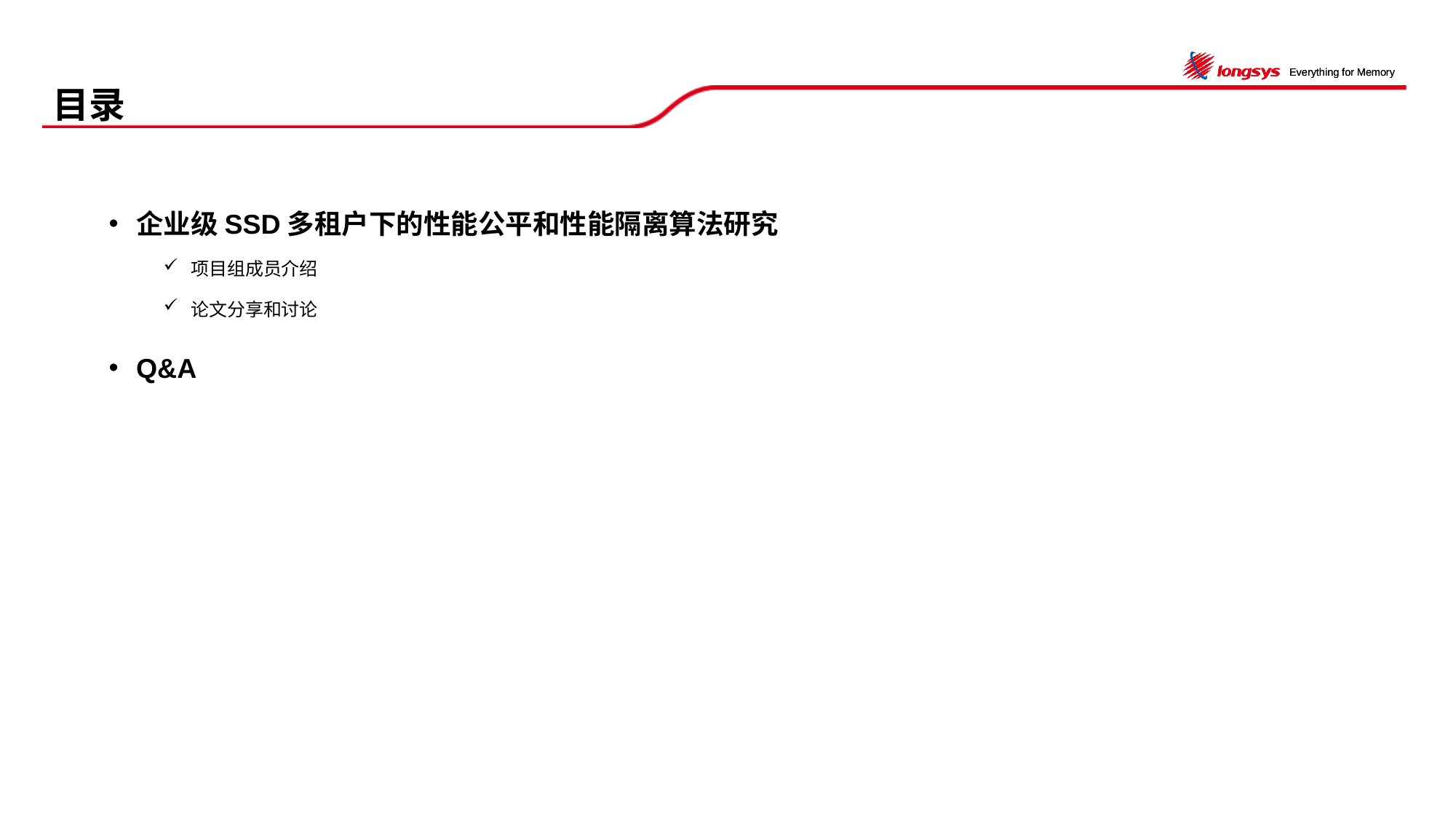

# 目录
企业级SSD多租户下的性能公平和性能隔离算法研究
项目组成员介绍
论文分享和讨论
Q&A